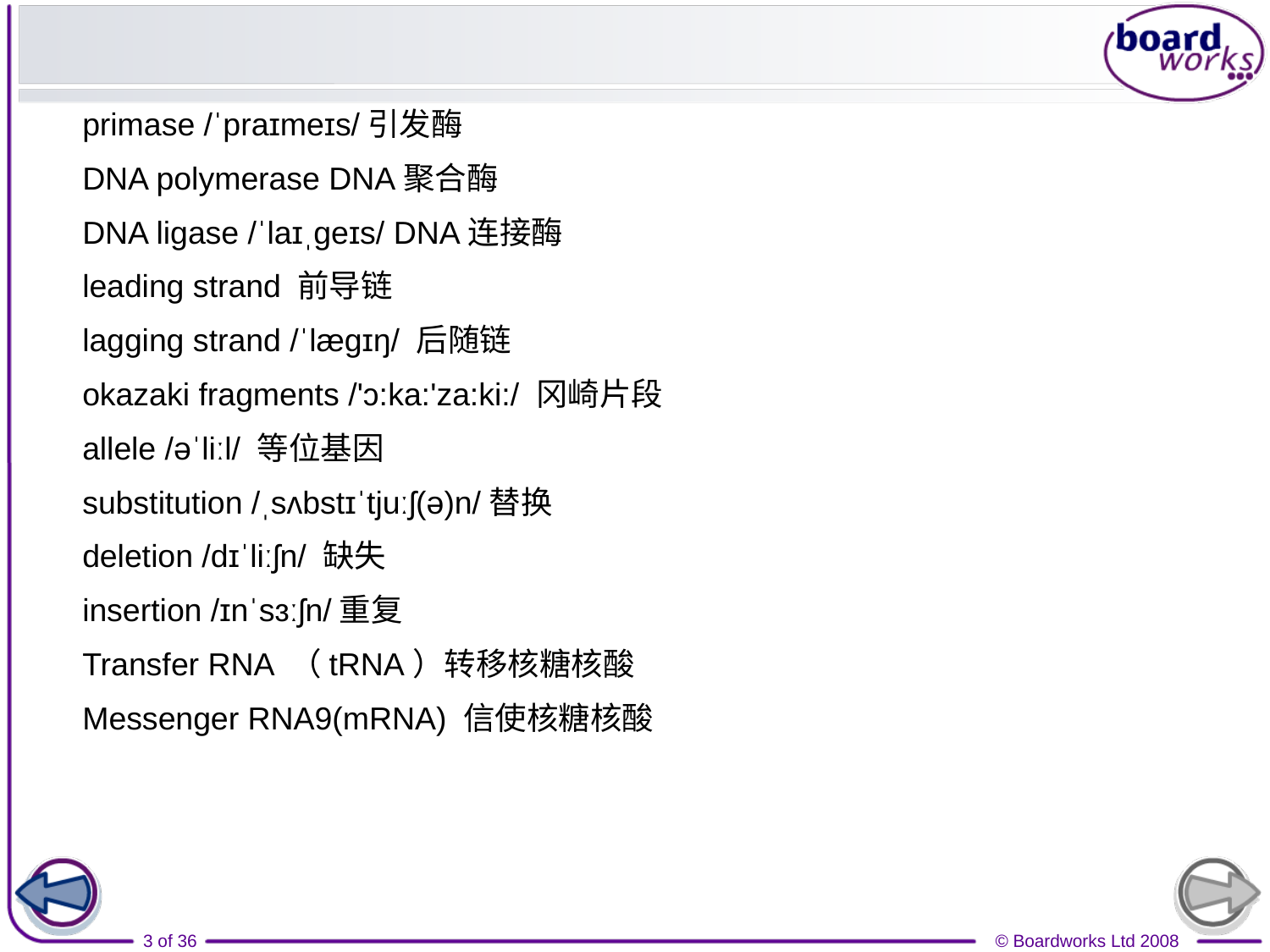

#
primase /ˈpraɪmeɪs/引发酶
DNA polymerase DNA聚合酶
DNA ligase /ˈlaɪˌɡeɪs/ DNA连接酶
leading strand 前导链
lagging strand /ˈlæɡɪŋ/ 后随链
okazaki fragments /'ɔ:ka:'za:ki:/ 冈崎片段
allele /əˈliːl/ 等位基因
substitution /ˌsʌbstɪˈtjuːʃ(ə)n/替换
deletion /dɪˈliːʃn/ 缺失
insertion /ɪnˈsɜːʃn/重复
Transfer RNA （tRNA）转移核糖核酸
Messenger RNA9(mRNA) 信使核糖核酸